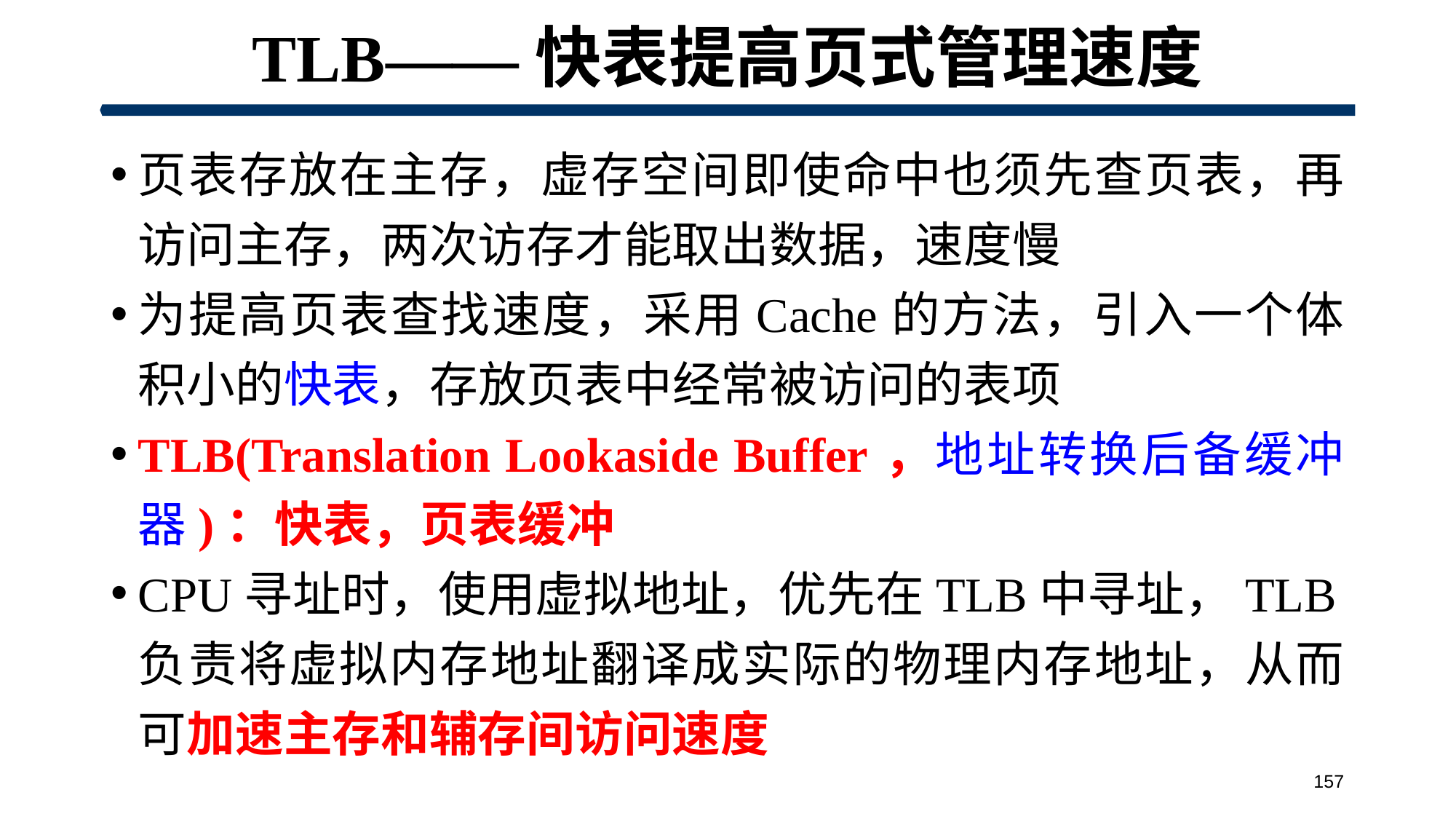

# TLB——快表提高页式管理速度
页表存放在主存，虚存空间即使命中也须先查页表，再访问主存，两次访存才能取出数据，速度慢
为提高页表查找速度，采用Cache的方法，引入一个体积小的快表，存放页表中经常被访问的表项
TLB(Translation Lookaside Buffer，地址转换后备缓冲器)：快表，页表缓冲
CPU寻址时，使用虚拟地址，优先在TLB中寻址，TLB负责将虚拟内存地址翻译成实际的物理内存地址，从而可加速主存和辅存间访问速度
157